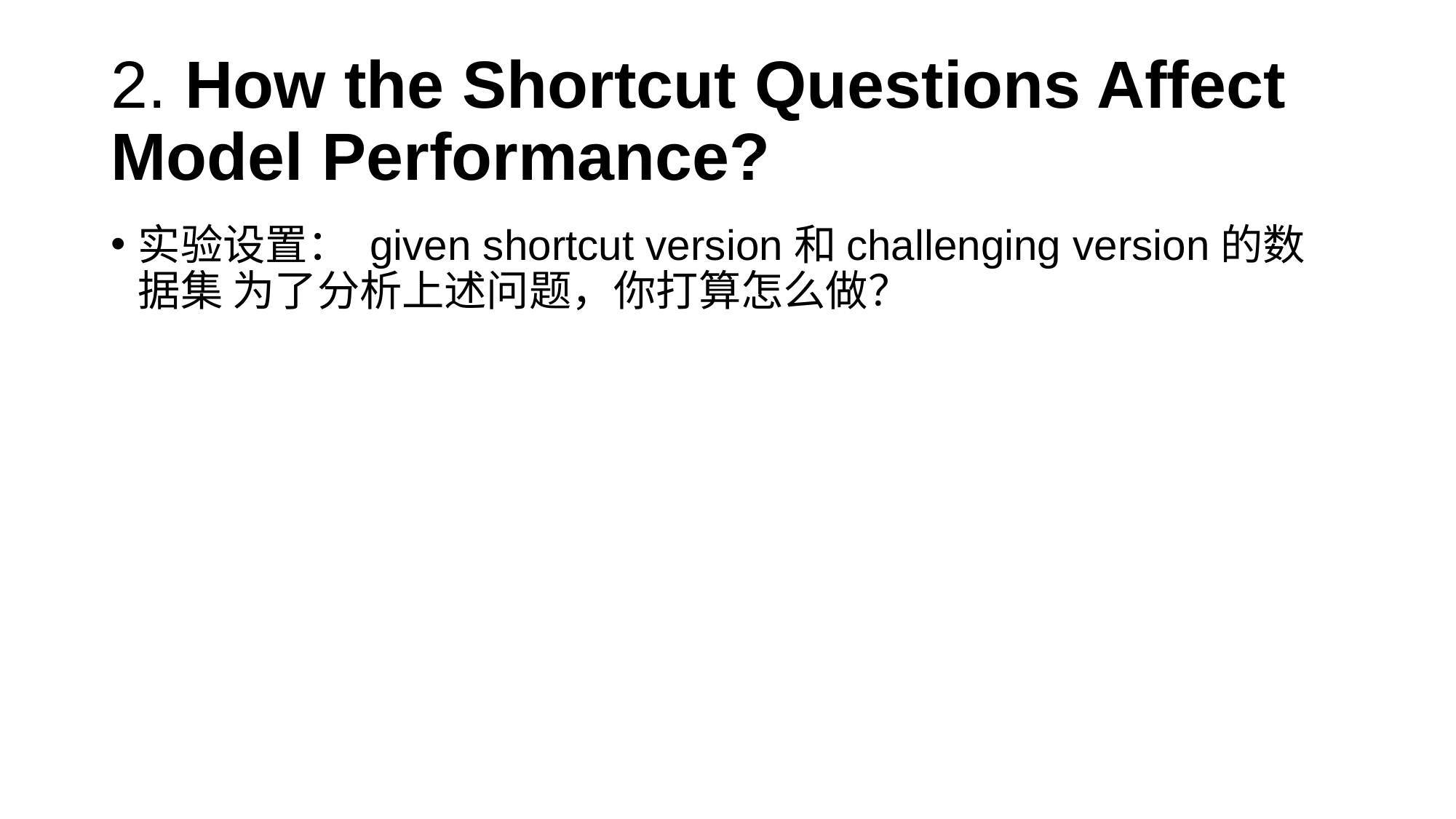

# 2. How the Shortcut Questions Affect Model Performance?
实验设置： given shortcut version和challenging version的数据集 为了分析上述问题，你打算怎么做？